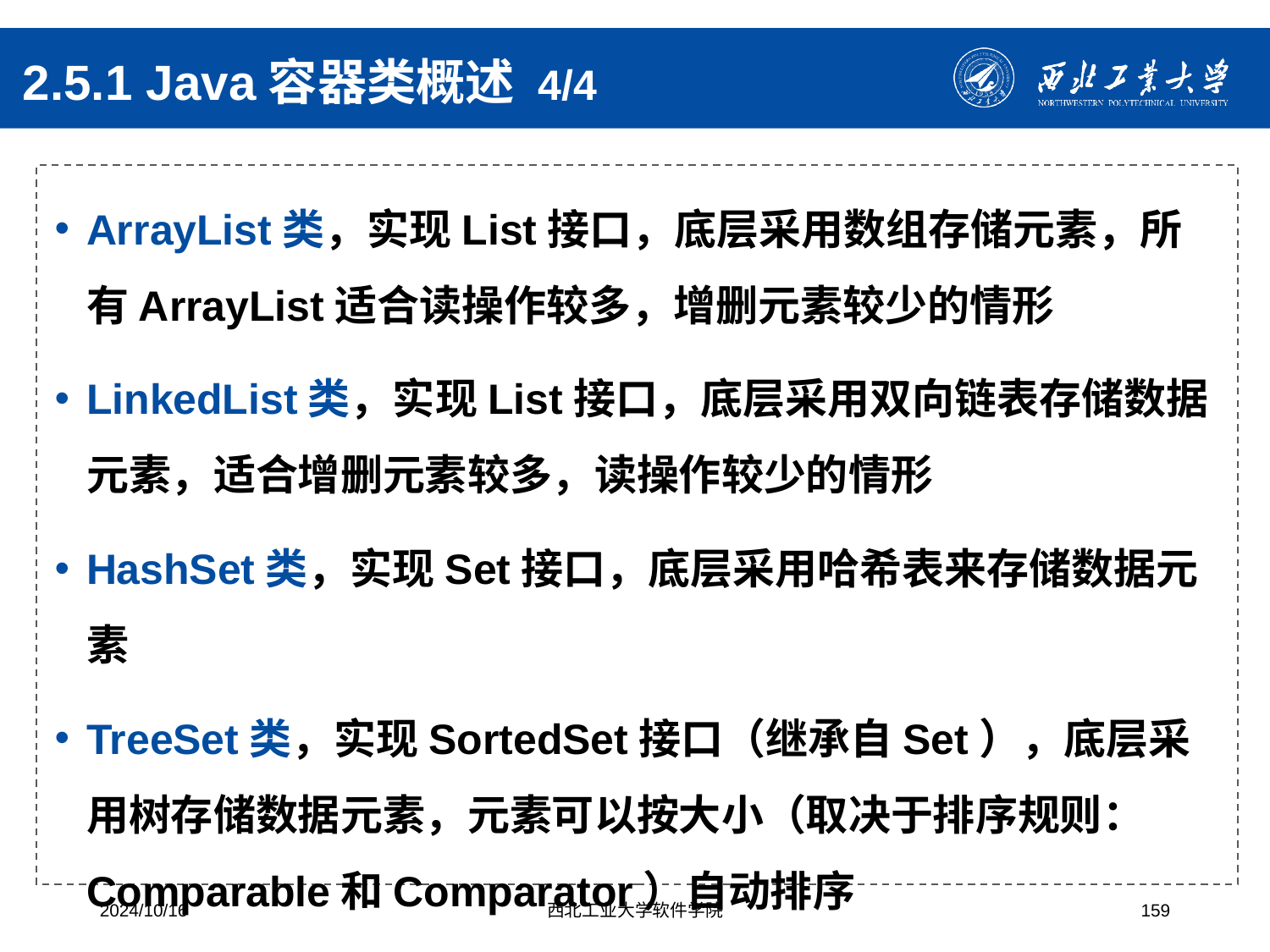

# 2.5.1 Java容器类概述 4/4
ArrayList类，实现List接口，底层采用数组存储元素，所有ArrayList适合读操作较多，增删元素较少的情形
LinkedList类，实现List接口，底层采用双向链表存储数据元素，适合增删元素较多，读操作较少的情形
HashSet类，实现Set接口，底层采用哈希表来存储数据元素
TreeSet类，实现SortedSet接口（继承自Set），底层采用树存储数据元素，元素可以按大小（取决于排序规则：Comparable和Comparator）自动排序
2024/10/16
西北工业大学软件学院
159